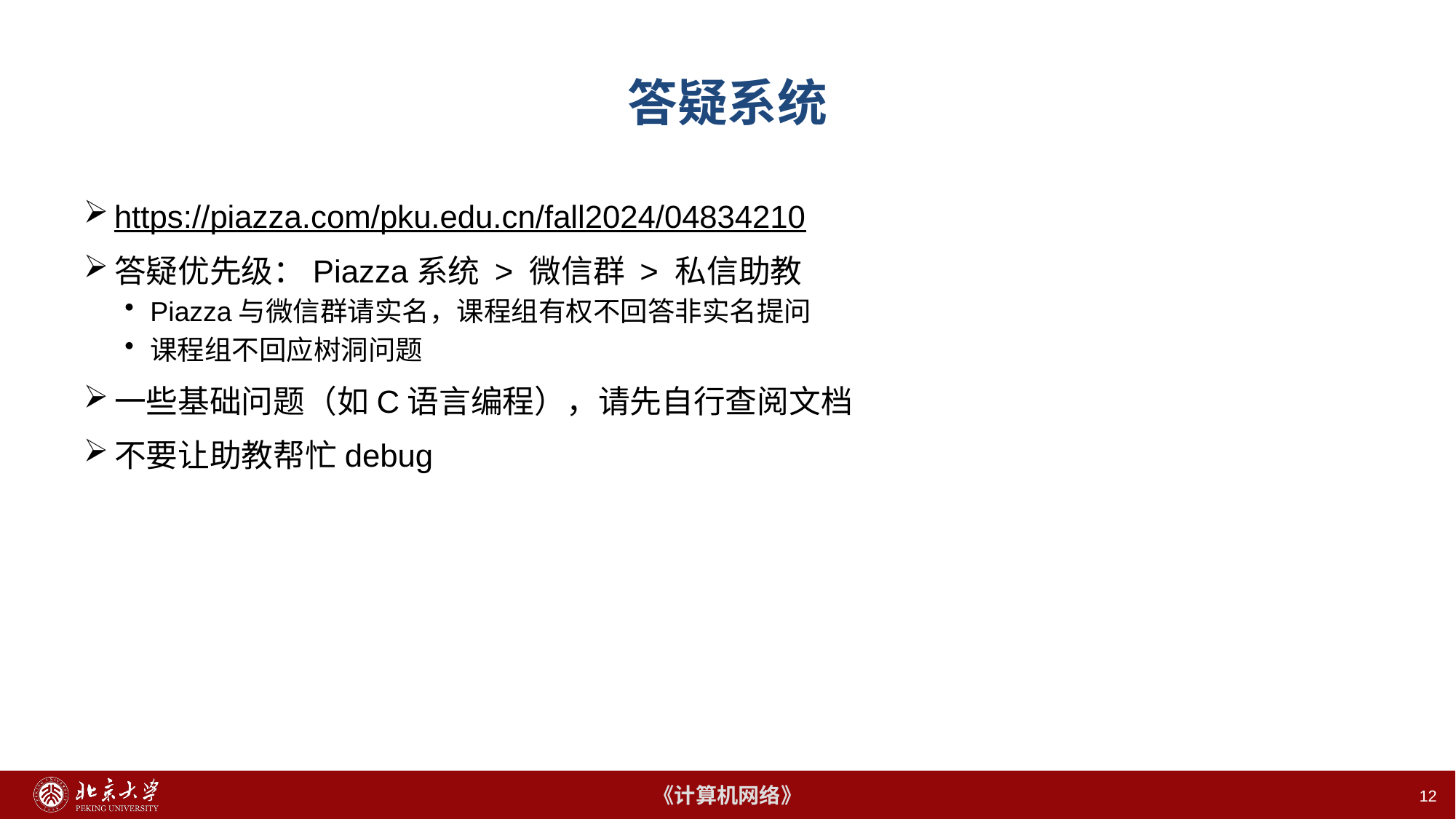

# 答疑系统
https://piazza.com/pku.edu.cn/fall2024/04834210
答疑优先级：Piazza系统 > 微信群 > 私信助教
Piazza与微信群请实名，课程组有权不回答非实名提问
课程组不回应树洞问题
一些基础问题（如C语言编程），请先自行查阅文档
不要让助教帮忙debug
12